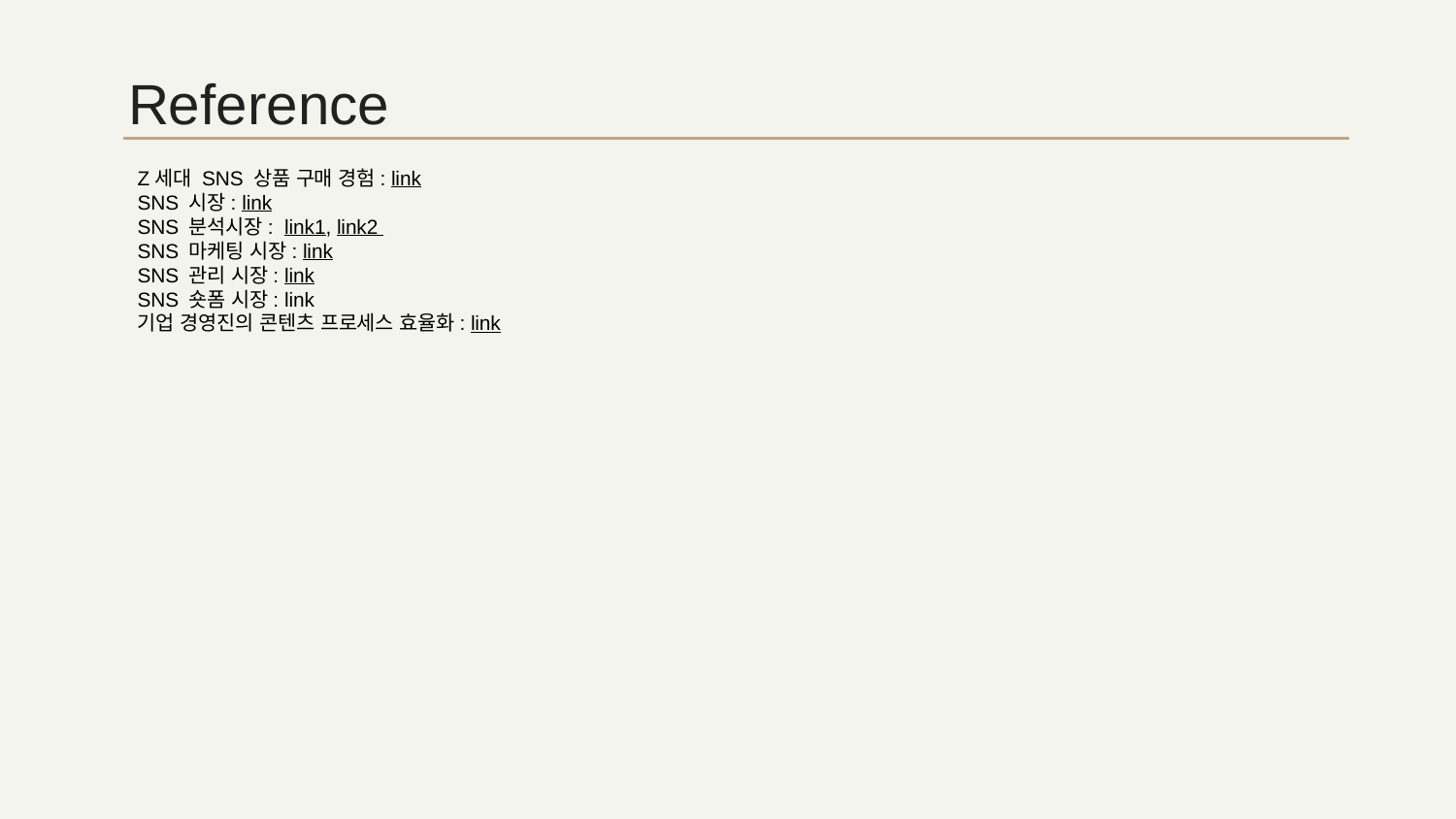

# Reference
Z세대 SNS 상품 구매 경험: link
SNS 시장: link
SNS 분석시장:  link1, link2
SNS 마케팅 시장: link
SNS 관리 시장: link
SNS 숏폼 시장: link
기업 경영진의 콘텐츠 프로세스 효율화: link